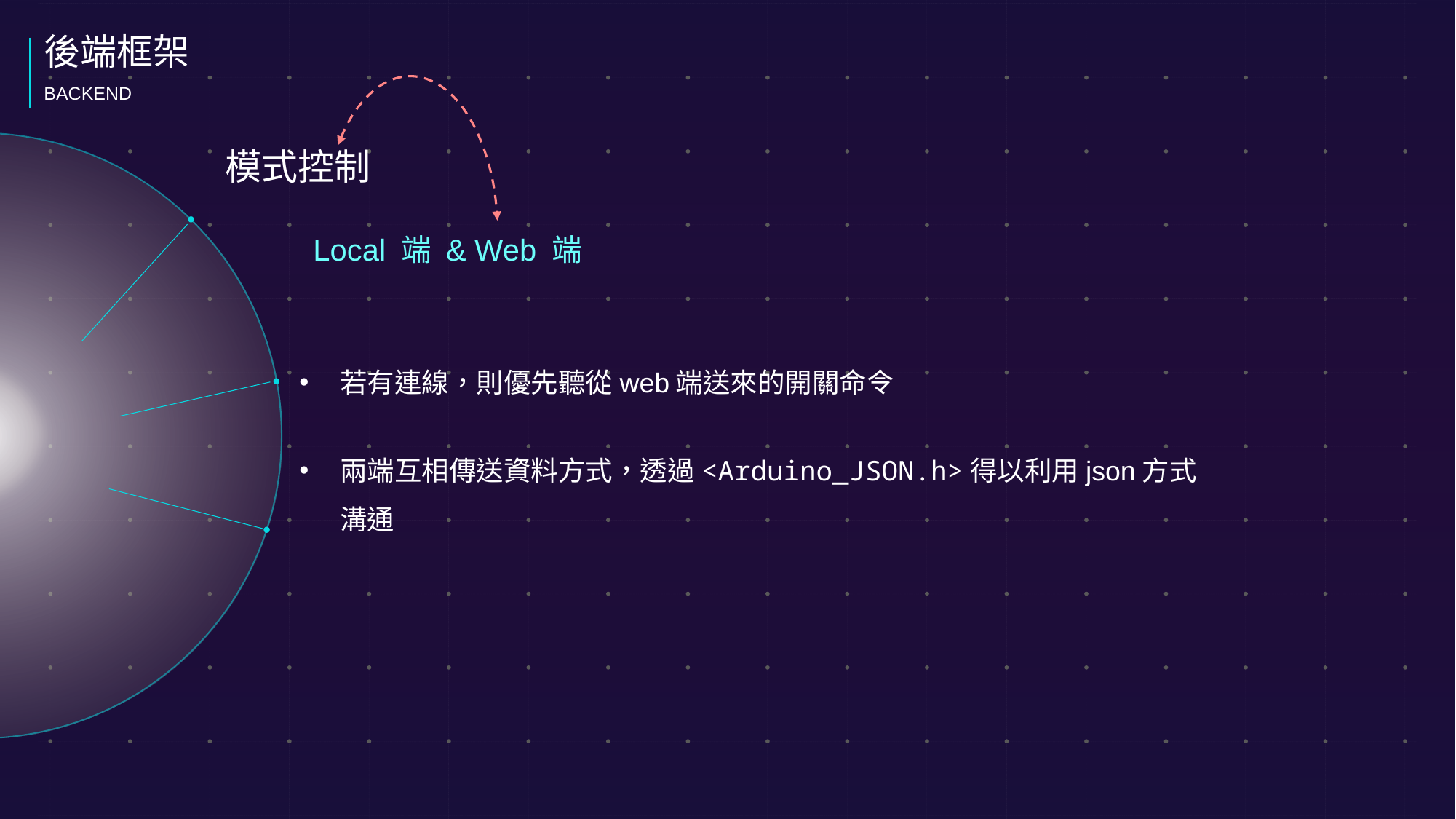

後端框架
BACKEND

模式控制
Local 端 & Web 端
若有連線，則優先聽從web端送來的開關命令
兩端互相傳送資料方式，透過<Arduino_JSON.h>得以利用json方式溝通